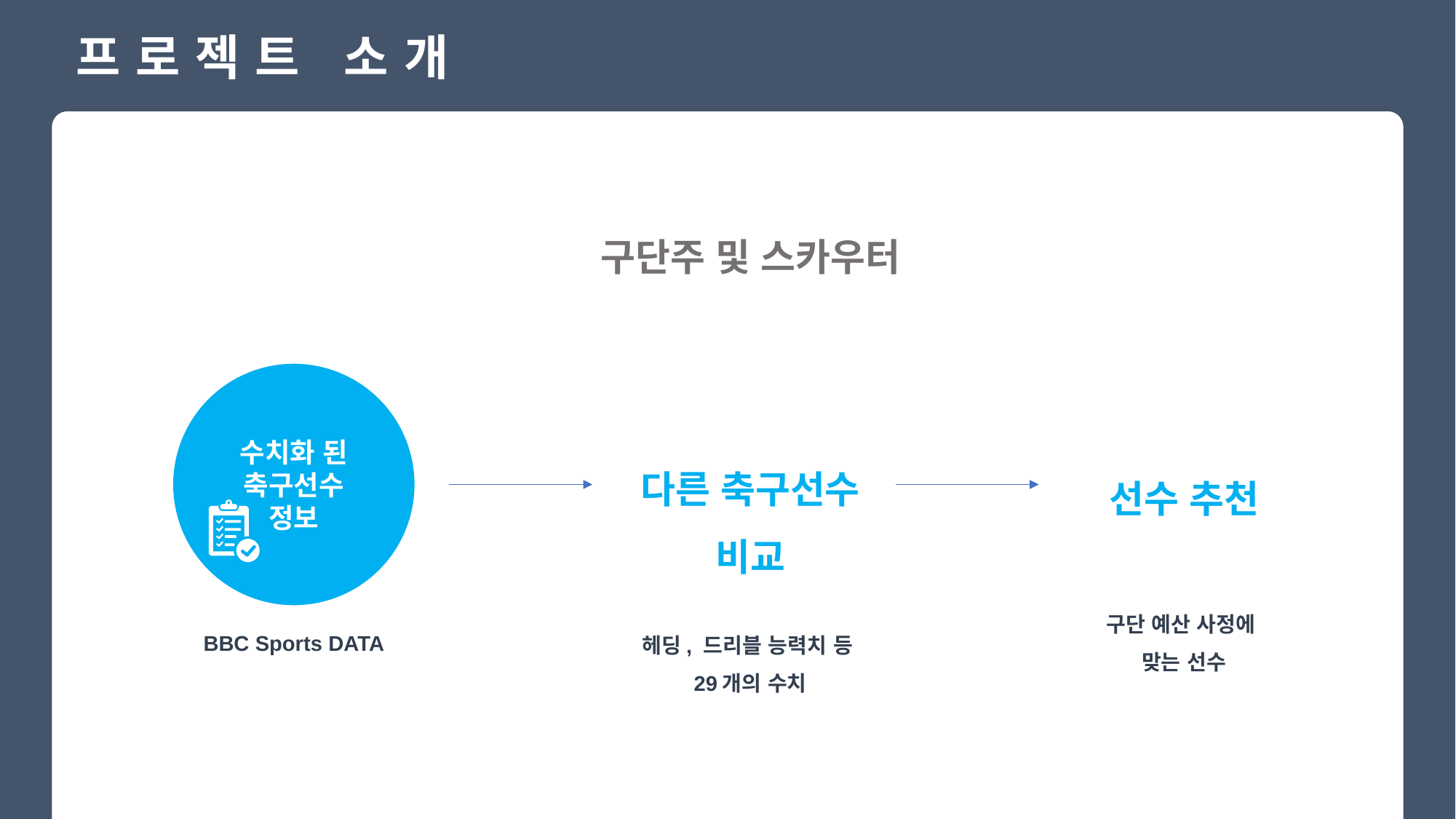

프로젝트 소개
구단주 및 스카우터
수치화 된
축구선수
정보
다른 축구선수
비교
선수 추천

구단 예산 사정에
맞는 선수
BBC Sports DATA
헤딩, 드리블 능력치 등
29개의 수치